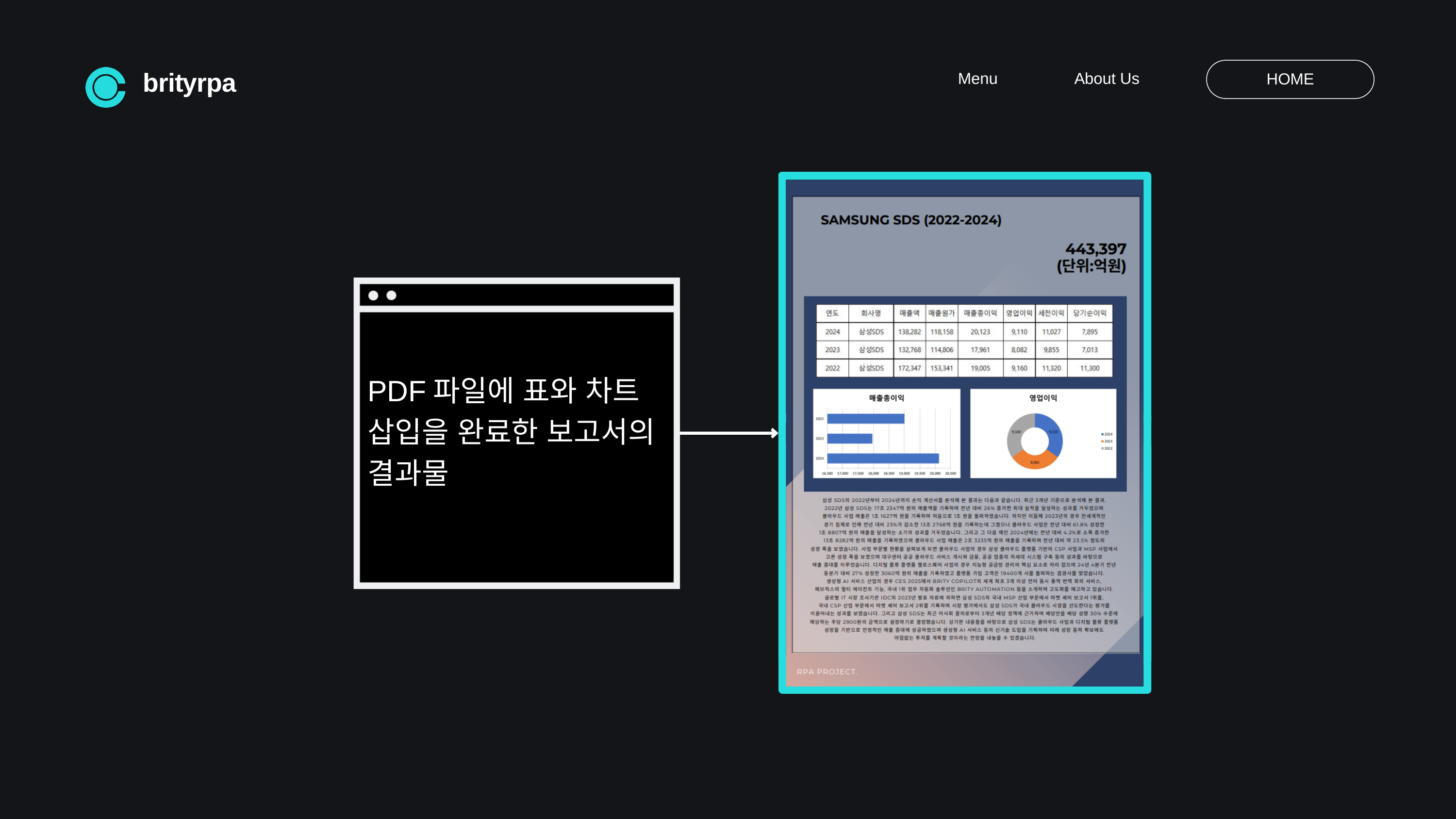

Menu
About Us
HOME
brityrpa

PDF파일에 표와 차트 삽입을 완료한 보고서의
결과물